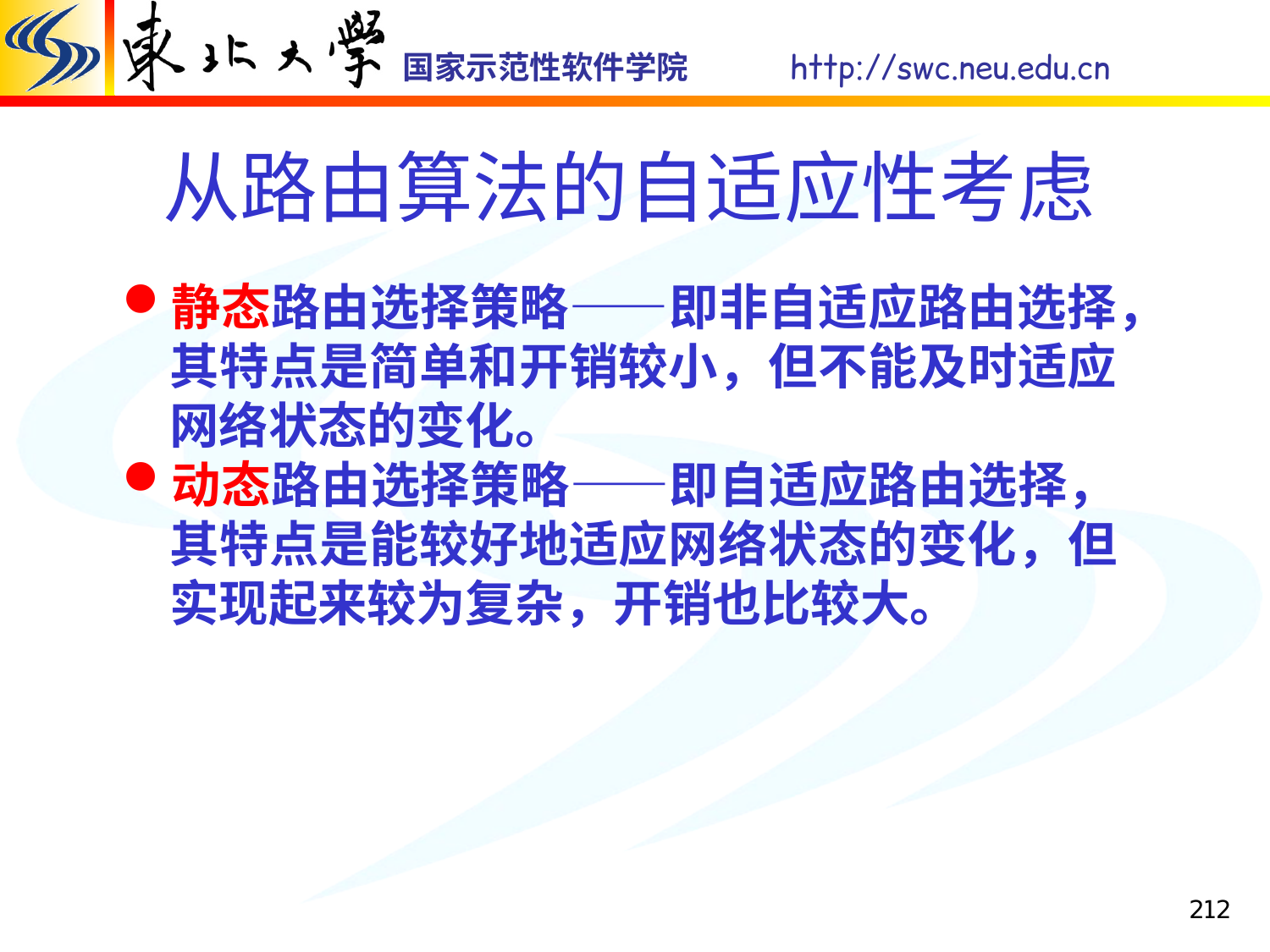

# 从路由算法的自适应性考虑
静态路由选择策略——即非自适应路由选择，其特点是简单和开销较小，但不能及时适应网络状态的变化。
动态路由选择策略——即自适应路由选择，其特点是能较好地适应网络状态的变化，但实现起来较为复杂，开销也比较大。
212